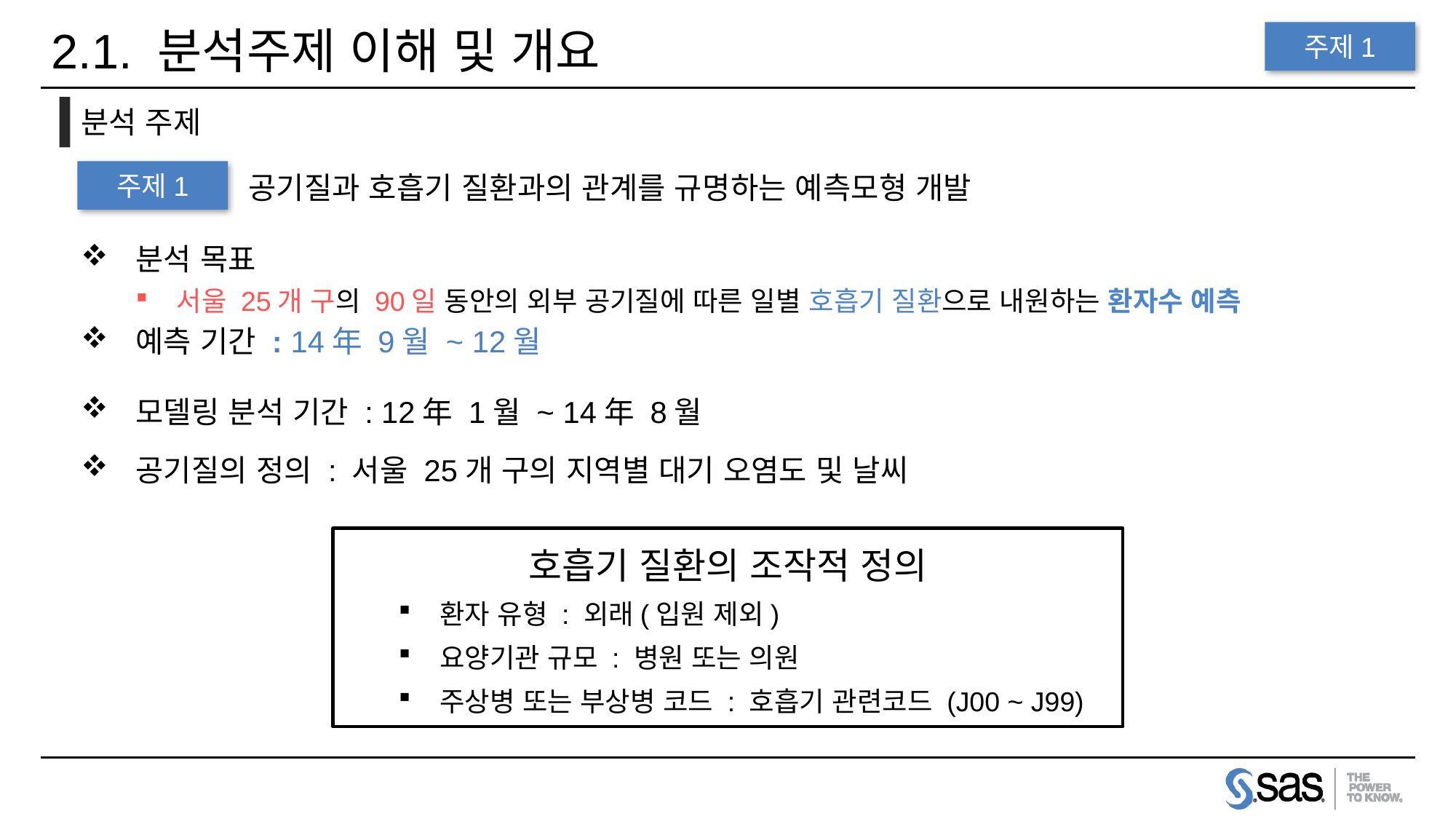

# 2.1. 분석주제 이해 및 개요
주제1

분석 주제
주제1
공기질과 호흡기 질환과의 관계를 규명하는 예측모형 개발
분석 목표
서울 25개 구의 90일 동안의 외부 공기질에 따른 일별 호흡기 질환으로 내원하는 환자수 예측
예측 기간 : 14年 9월 ~ 12월
모델링 분석 기간 : 12年 1월 ~ 14年 8월
공기질의 정의 : 서울 25개 구의 지역별 대기 오염도 및 날씨
호흡기 질환의 조작적 정의
환자 유형 : 외래(입원 제외)
요양기관 규모 : 병원 또는 의원
주상병 또는 부상병 코드 : 호흡기 관련코드 (J00 ~ J99)